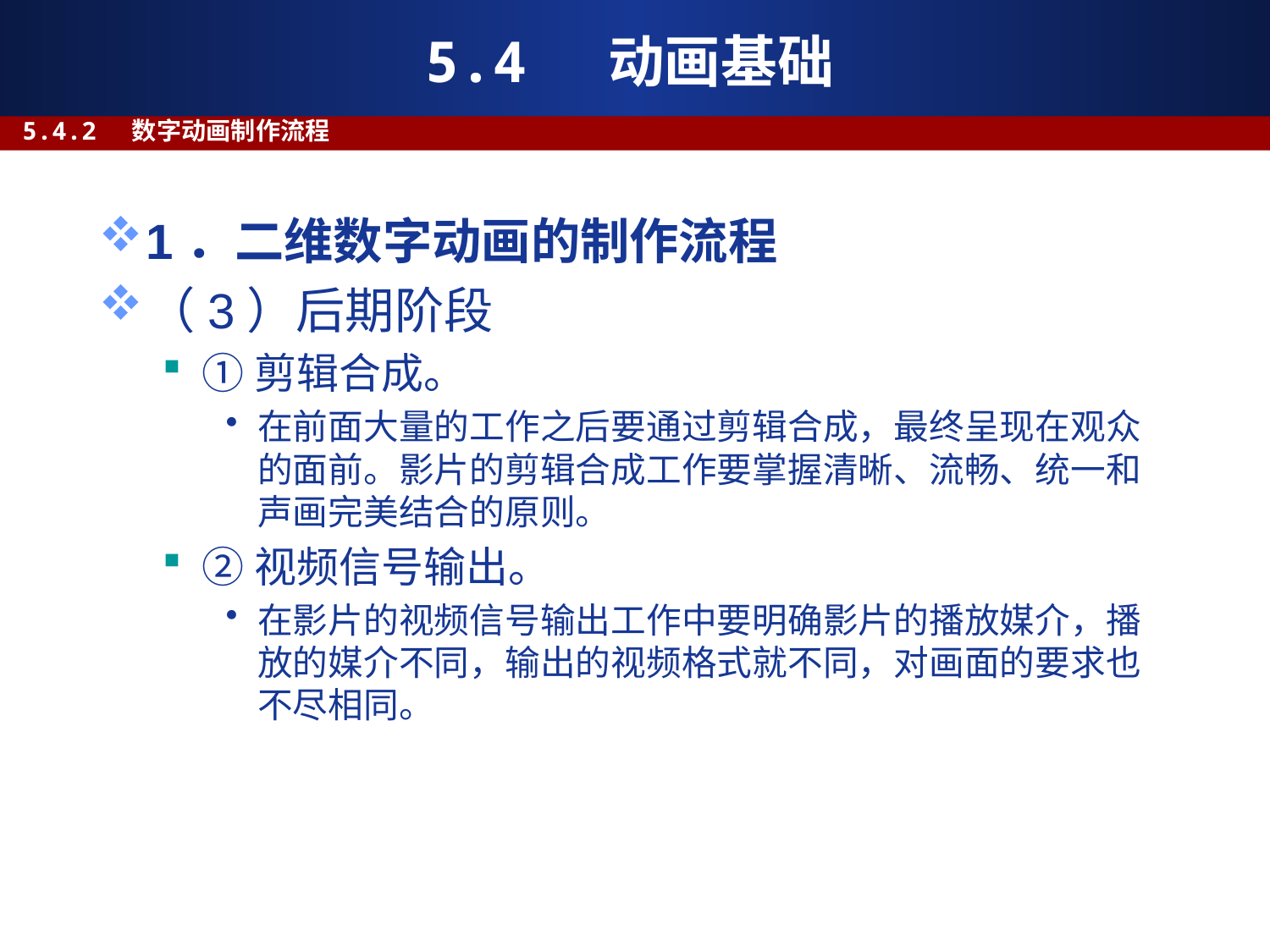

# 5.4  动画基础
5.4.2  数字动画制作流程
1．二维数字动画的制作流程
（3）后期阶段
①剪辑合成。
在前面大量的工作之后要通过剪辑合成，最终呈现在观众的面前。影片的剪辑合成工作要掌握清晰、流畅、统一和声画完美结合的原则。
②视频信号输出。
在影片的视频信号输出工作中要明确影片的播放媒介，播放的媒介不同，输出的视频格式就不同，对画面的要求也不尽相同。